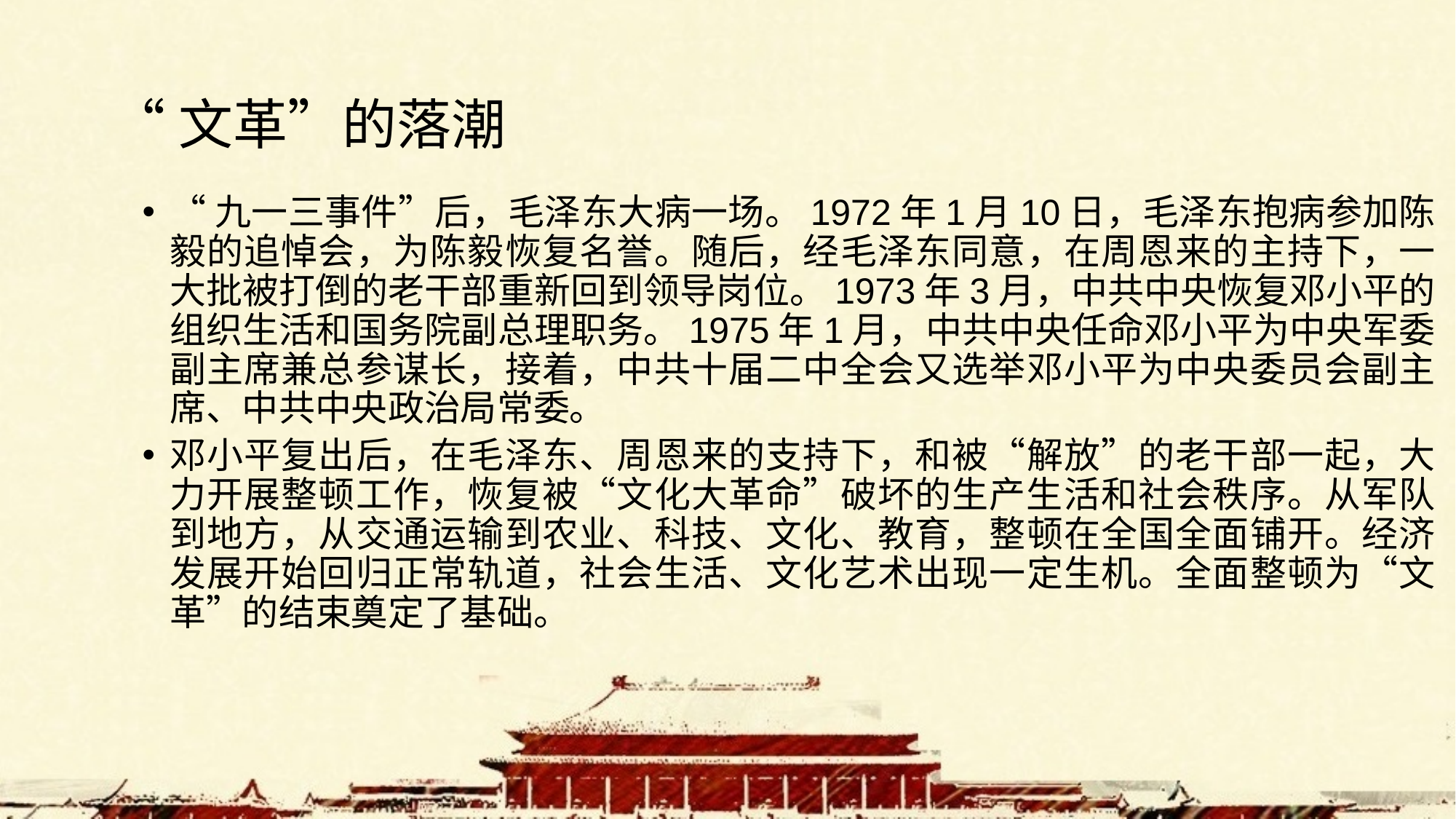

# “文革”的落潮
“九一三事件”后，毛泽东大病一场。1972年1月10日，毛泽东抱病参加陈毅的追悼会，为陈毅恢复名誉。随后，经毛泽东同意，在周恩来的主持下，一大批被打倒的老干部重新回到领导岗位。1973年3月，中共中央恢复邓小平的组织生活和国务院副总理职务。1975年1月，中共中央任命邓小平为中央军委副主席兼总参谋长，接着，中共十届二中全会又选举邓小平为中央委员会副主席、中共中央政治局常委。
邓小平复出后，在毛泽东、周恩来的支持下，和被“解放”的老干部一起，大力开展整顿工作，恢复被“文化大革命”破坏的生产生活和社会秩序。从军队到地方，从交通运输到农业、科技、文化、教育，整顿在全国全面铺开。经济发展开始回归正常轨道，社会生活、文化艺术出现一定生机。全面整顿为“文革”的结束奠定了基础。